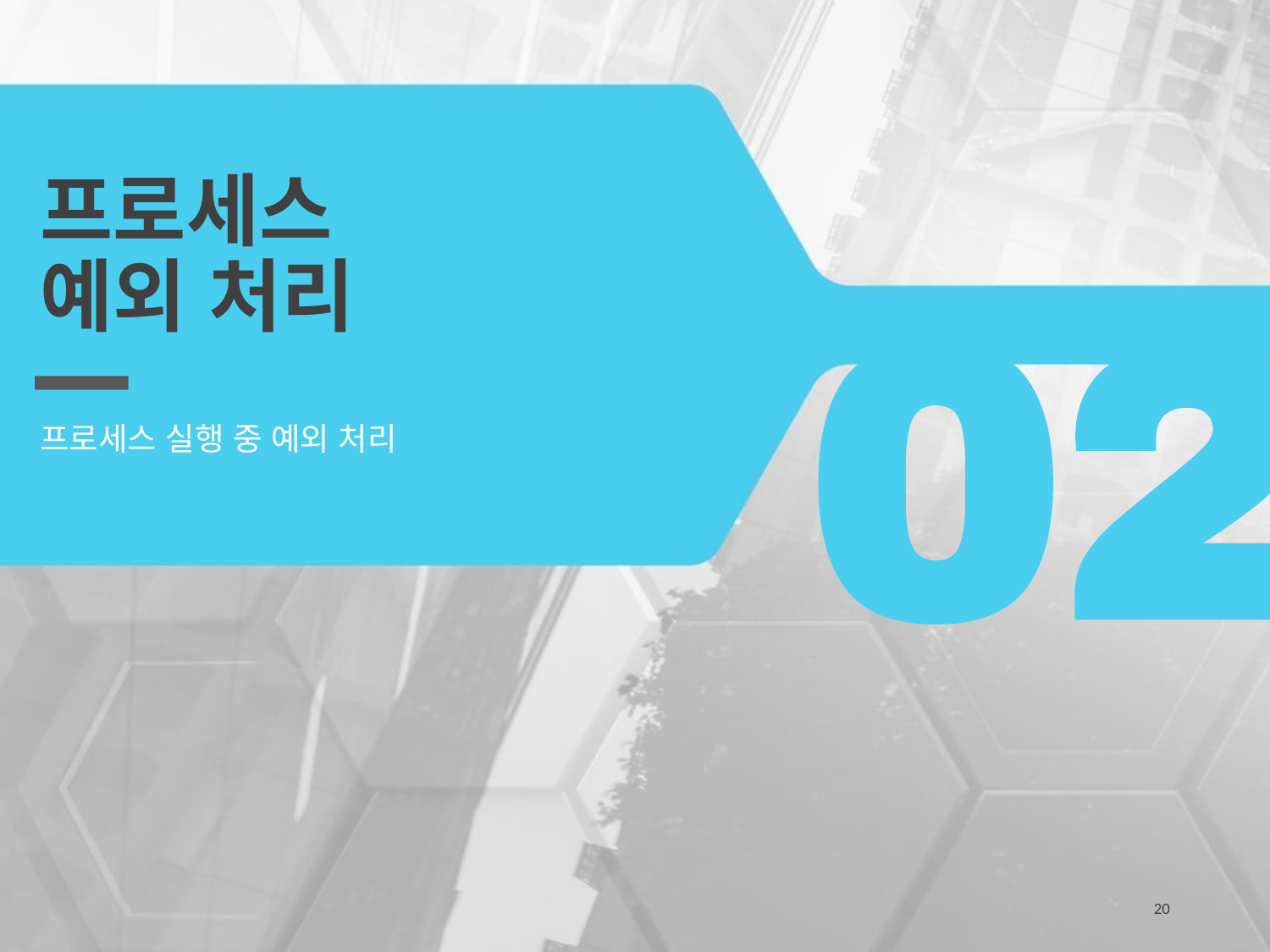

# 프로세스 예외 처리
02
프로세스 실행 중 예외 처리
20